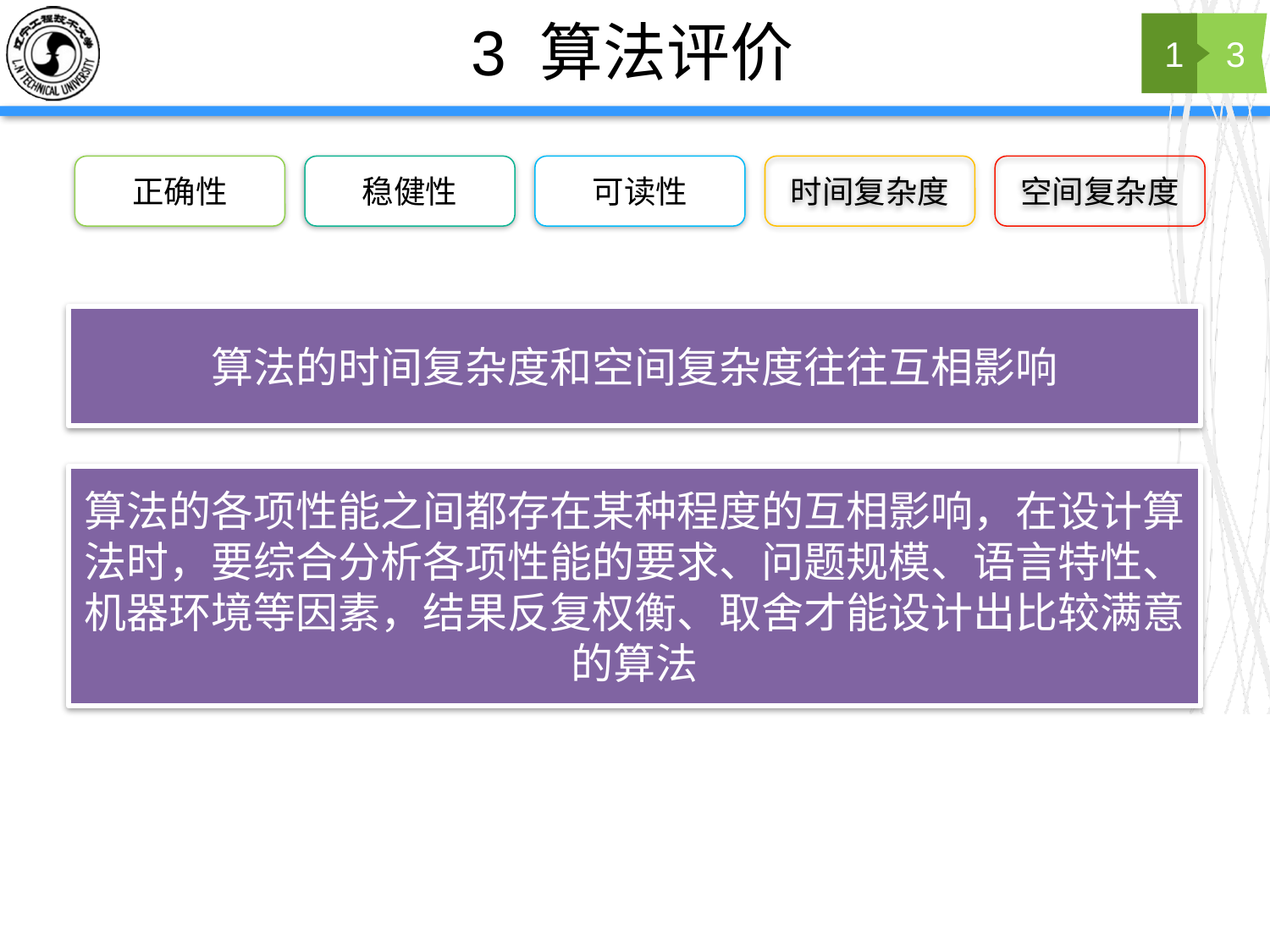

# 3 算法评价
1
3
正确性
稳健性
可读性
时间复杂度
空间复杂度
算法的时间复杂度和空间复杂度往往互相影响
算法的各项性能之间都存在某种程度的互相影响，在设计算法时，要综合分析各项性能的要求、问题规模、语言特性、机器环境等因素，结果反复权衡、取舍才能设计出比较满意的算法